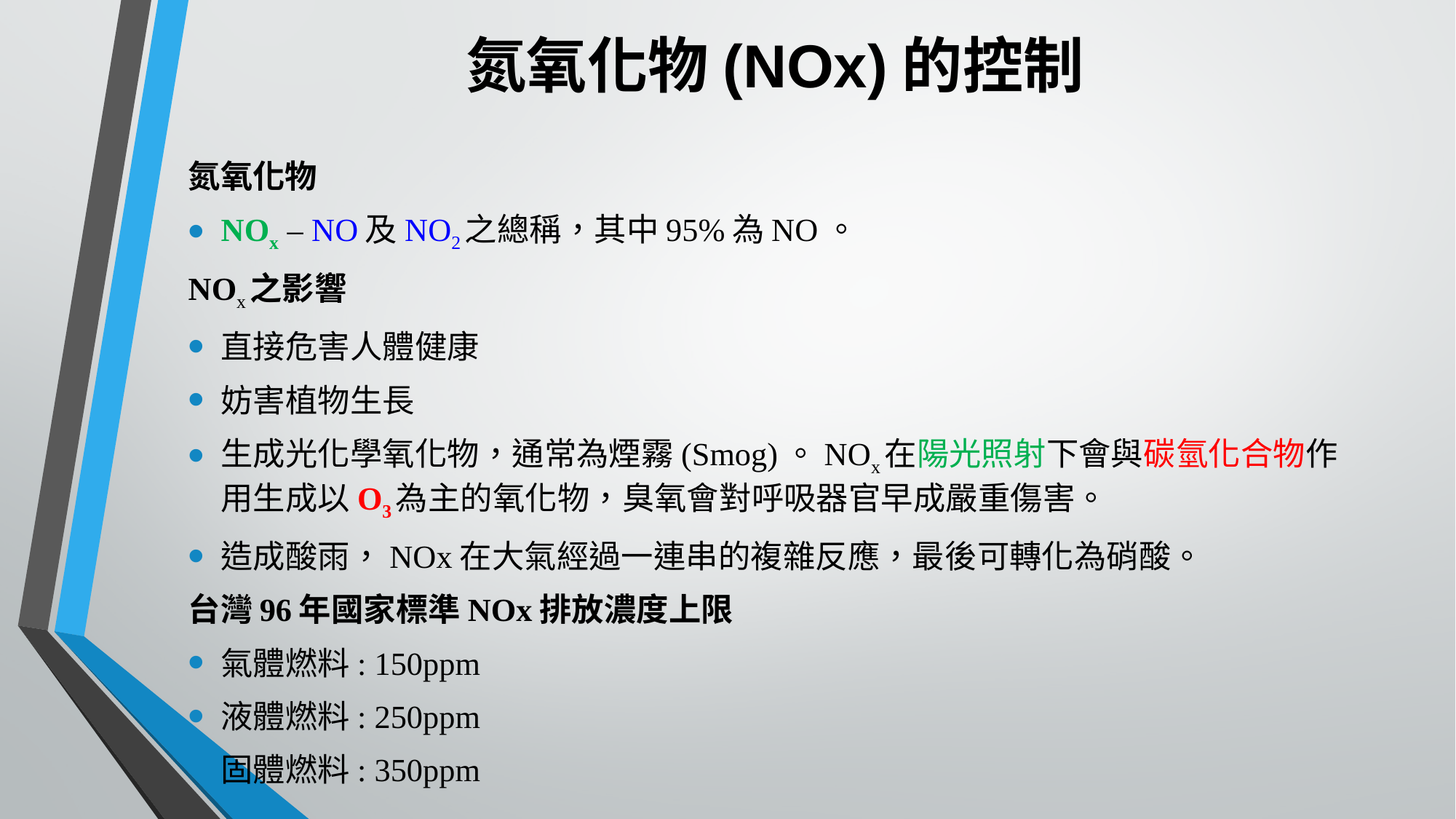

# 氮氧化物(NOx)的控制
氮氧化物
NOx – NO及NO2之總稱，其中95%為NO。
NOx之影響
直接危害人體健康
妨害植物生長
生成光化學氧化物，通常為煙霧(Smog)。NOx在陽光照射下會與碳氫化合物作用生成以O3為主的氧化物，臭氧會對呼吸器官早成嚴重傷害。
造成酸雨，NOx在大氣經過一連串的複雜反應，最後可轉化為硝酸。
台灣96年國家標準NOx排放濃度上限
氣體燃料: 150ppm
液體燃料: 250ppm
固體燃料: 350ppm